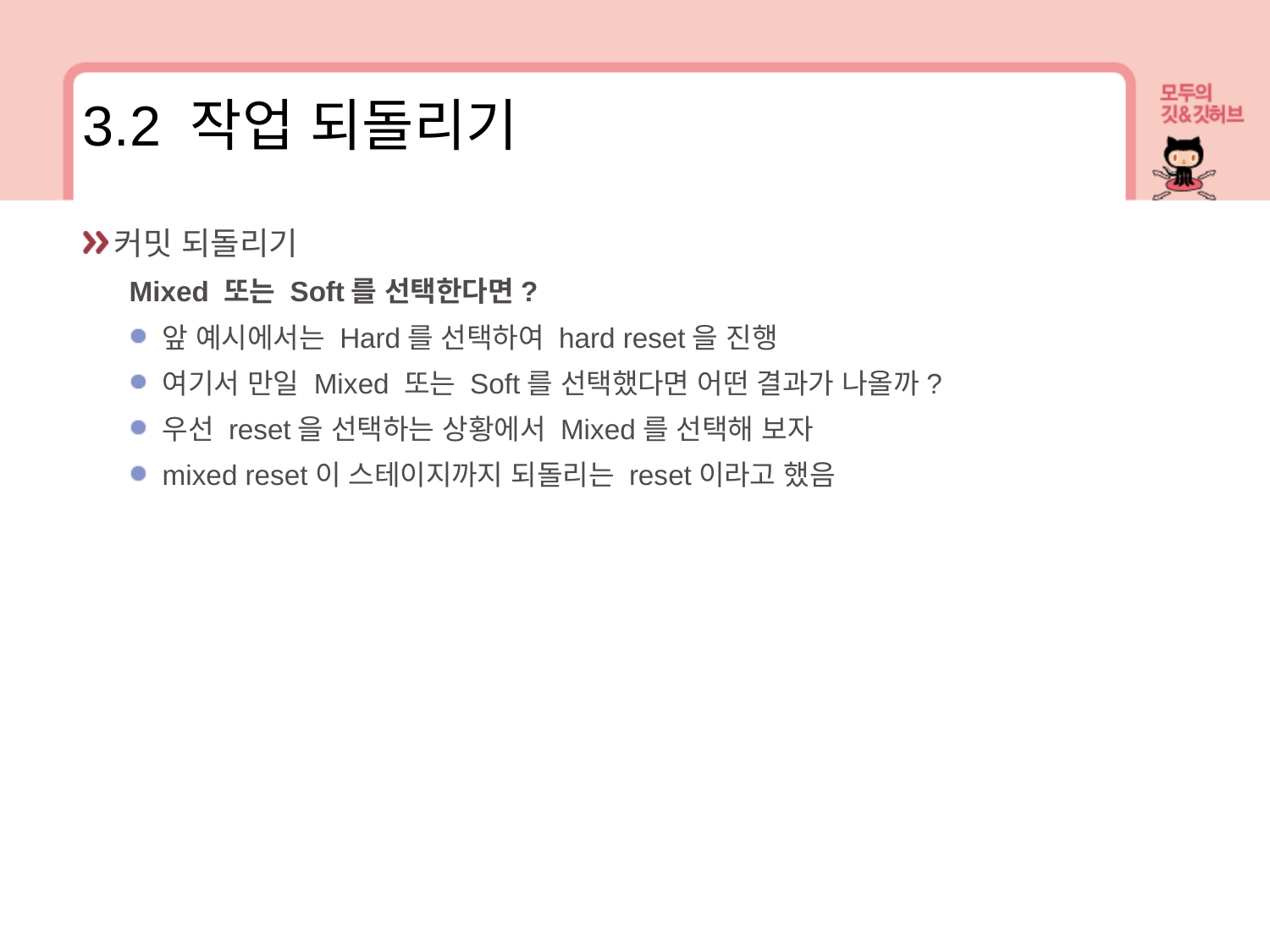

3.2 작업 되돌리기
커밋 되돌리기
Mixed 또는 Soft를 선택한다면?
앞 예시에서는 Hard를 선택하여 hard reset을 진행
여기서 만일 Mixed 또는 Soft를 선택했다면 어떤 결과가 나올까?
우선 reset을 선택하는 상황에서 Mixed를 선택해 보자
mixed reset이 스테이지까지 되돌리는 reset이라고 했음